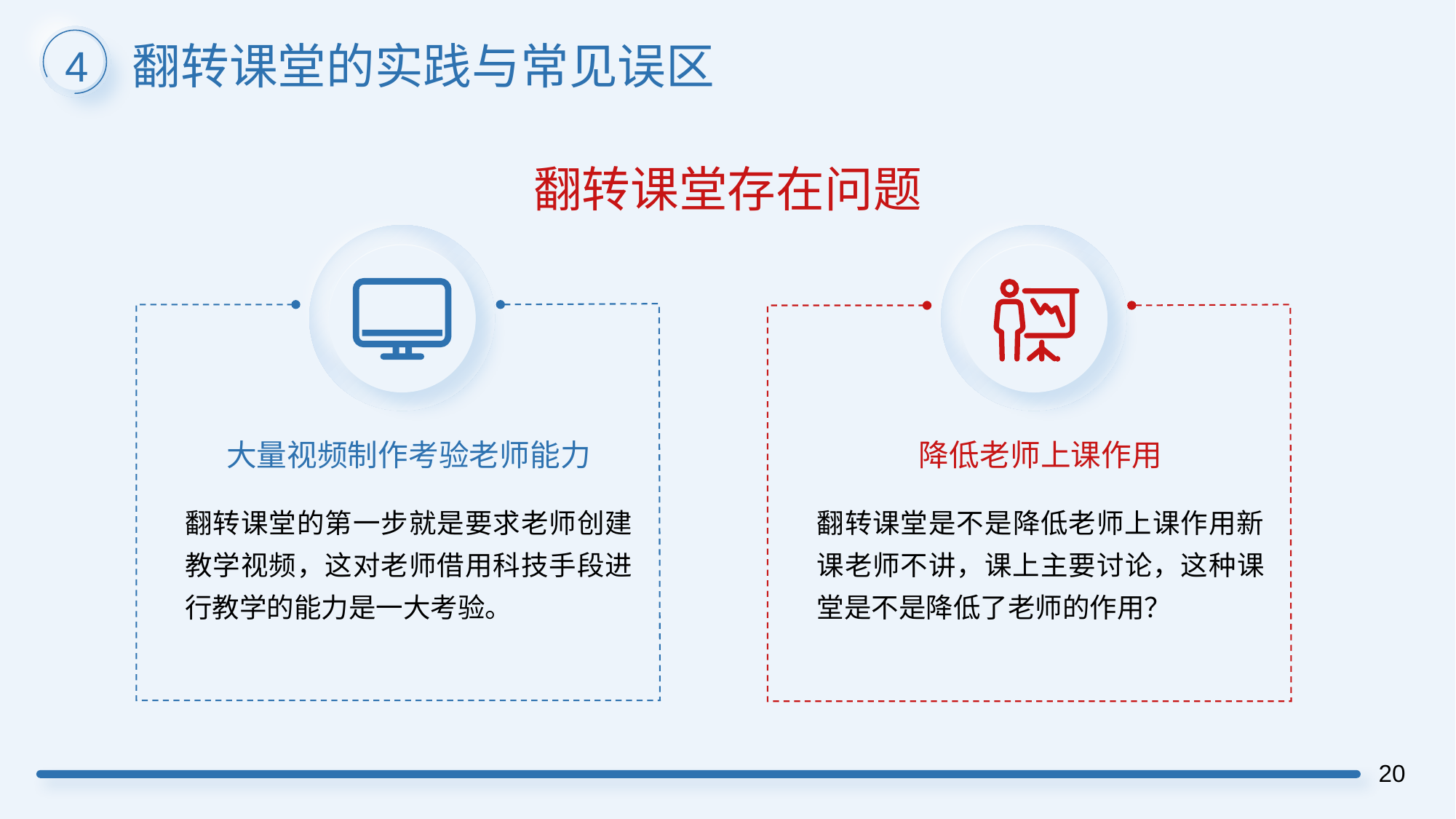

翻转课堂的实践与常见误区
4
翻转课堂存在问题

大量视频制作考验老师能力
降低老师上课作用
翻转课堂的第一步就是要求老师创建教学视频，这对老师借用科技手段进行教学的能力是一大考验。
翻转课堂是不是降低老师上课作用新课老师不讲，课上主要讨论，这种课堂是不是降低了老师的作用？